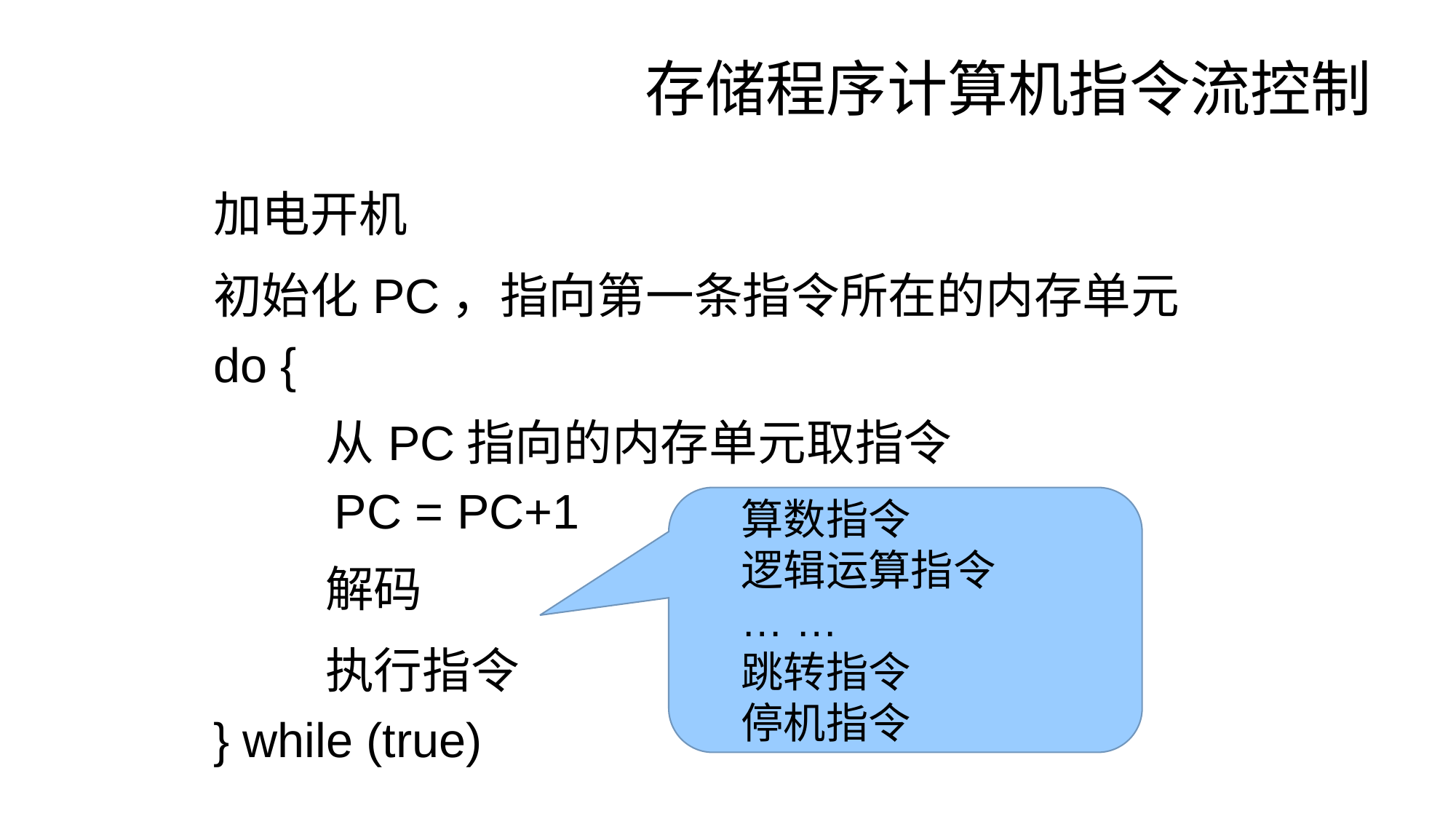

# 存储程序计算机指令流控制
| 加电开机 |
| --- |
| 初始化PC，指向第一条指令所在的内存单元 |
| do { |
| 从PC指向的内存单元取指令 |
| PC = PC+1 |
| 解码 |
| 执行指令 |
| } while (true) |
算数指令
逻辑运算指令
… …
跳转指令
停机指令